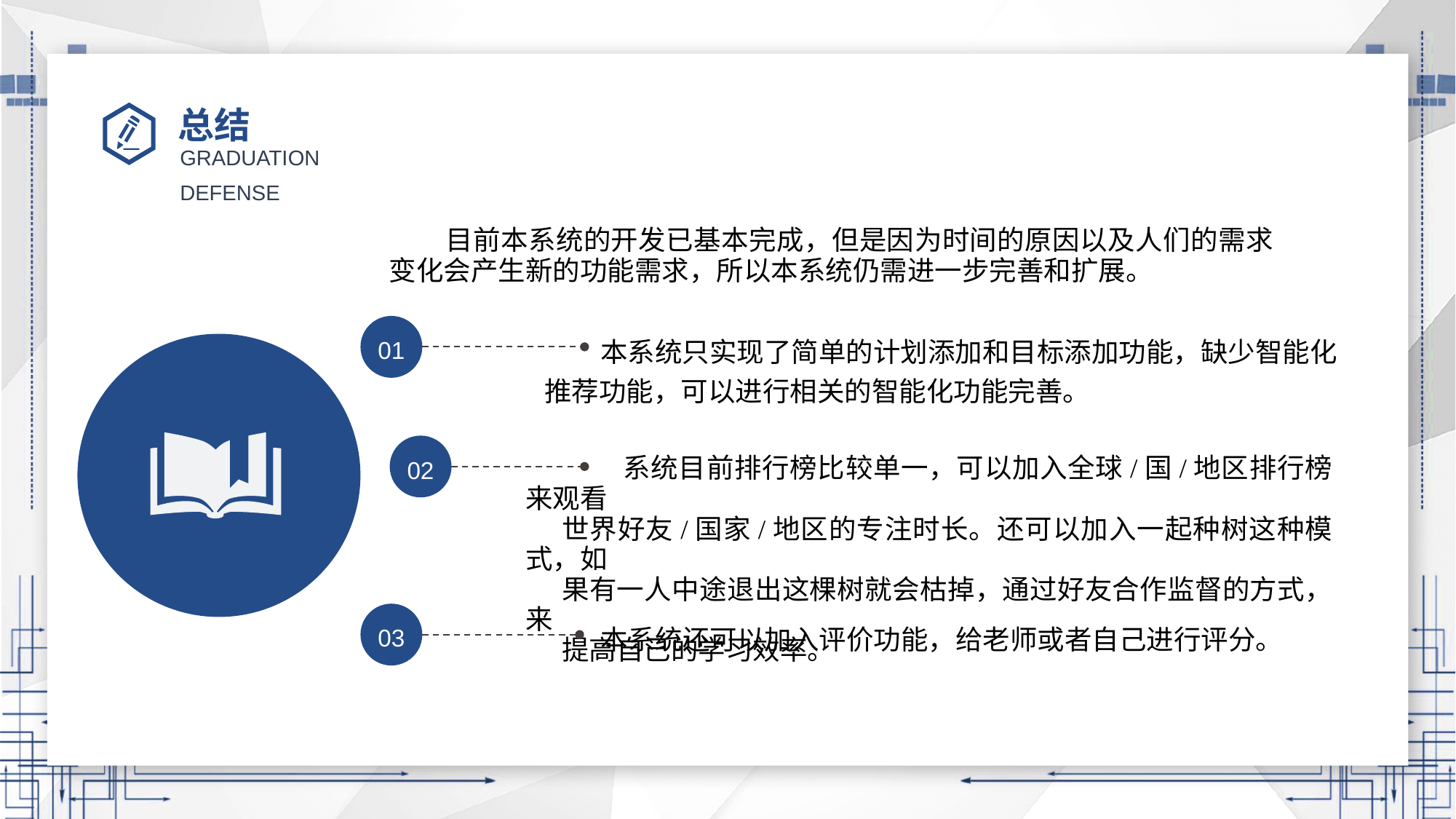

# 总结
  目前本系统的开发已基本完成，但是因为时间的原因以及人们的需求变化会产生新的功能需求，所以本系统仍需进一步完善和扩展。
01

        本系统只实现了简单的计划添加和目标添加功能，缺少智能化推荐功能，可以进行相关的智能化功能完善。

02
        系统目前排行榜比较单一，可以加入全球/国/地区排行榜来观看
世界好友/国家/地区的专注时长。还可以加入一起种树这种模式，如
果有一人中途退出这棵树就会枯掉，通过好友合作监督的方式，来
提高自己的学习效率。
03
本系统还可以加入评价功能，给老师或者自己进行评分。